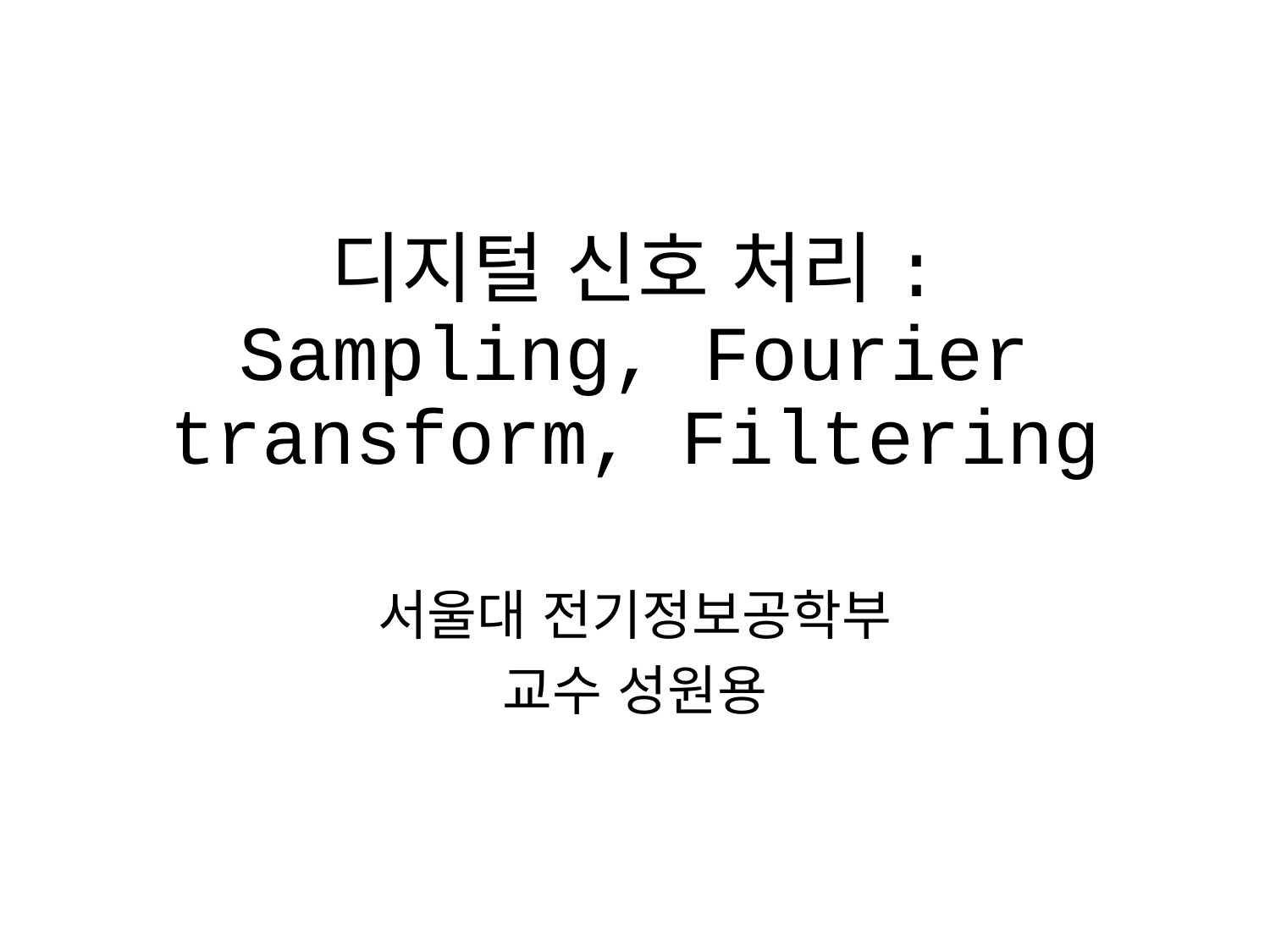

# 디지털 신호 처리: Sampling, Fourier transform, Filtering

서울대 전기정보공학부
교수 성원용